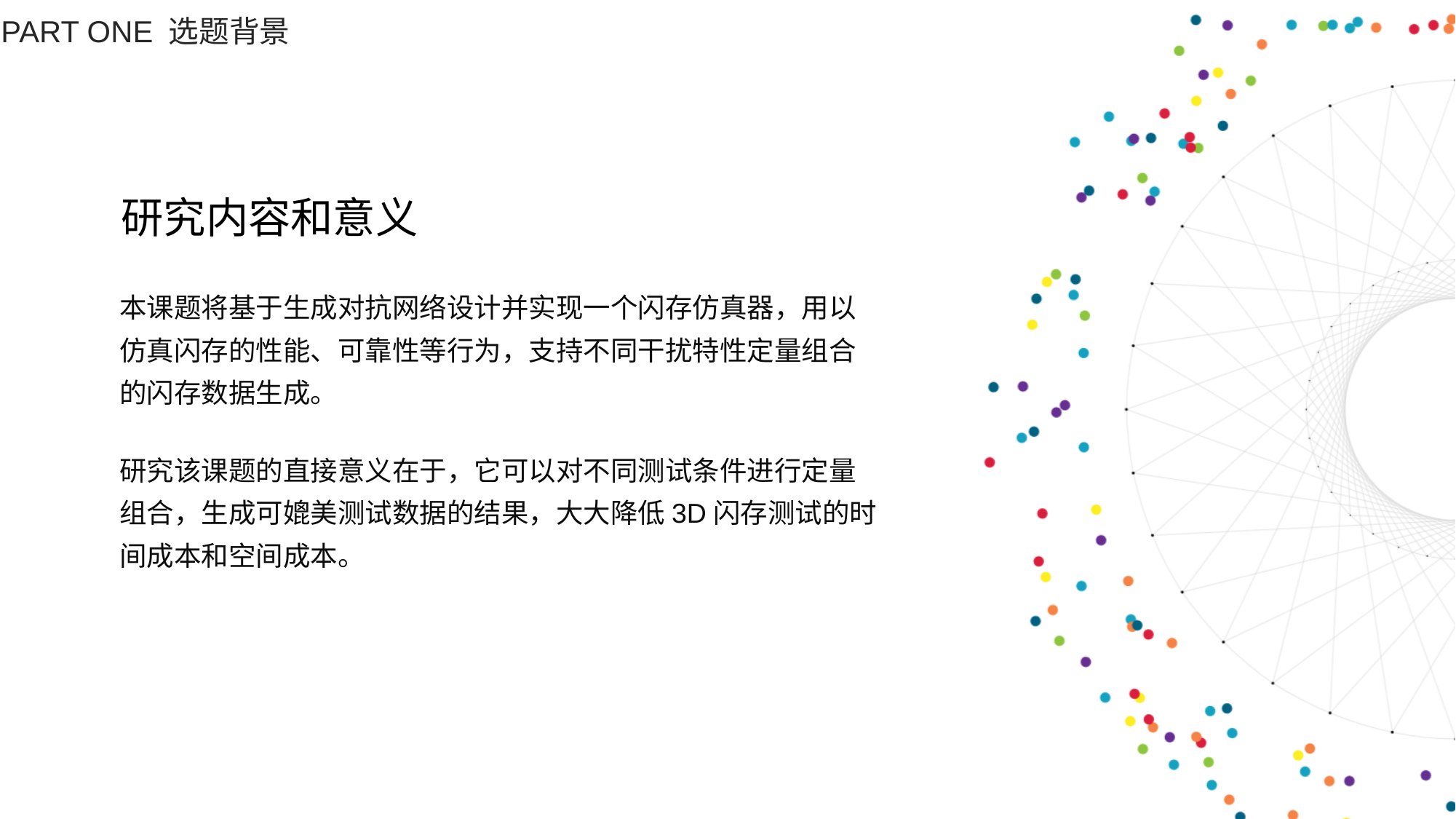

PART ONE 选题背景
研究内容和意义
本课题将基于生成对抗网络设计并实现一个闪存仿真器，用以仿真闪存的性能、可靠性等行为，支持不同干扰特性定量组合的闪存数据生成。
研究该课题的直接意义在于，它可以对不同测试条件进行定量组合，生成可媲美测试数据的结果，大大降低3D闪存测试的时间成本和空间成本。